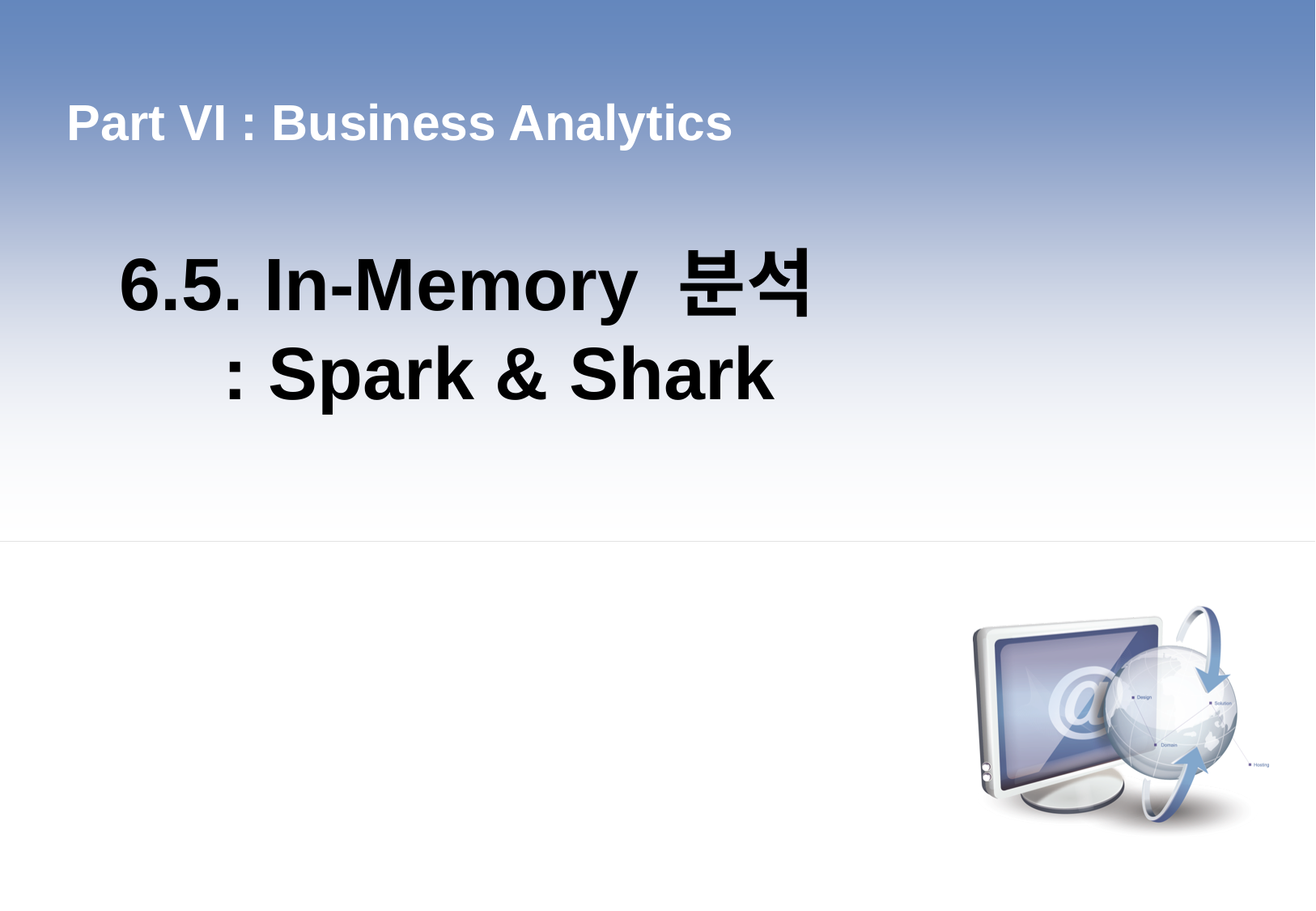

Part VI : Business Analytics
6.5. In-Memory 분석
     : Spark & Shark